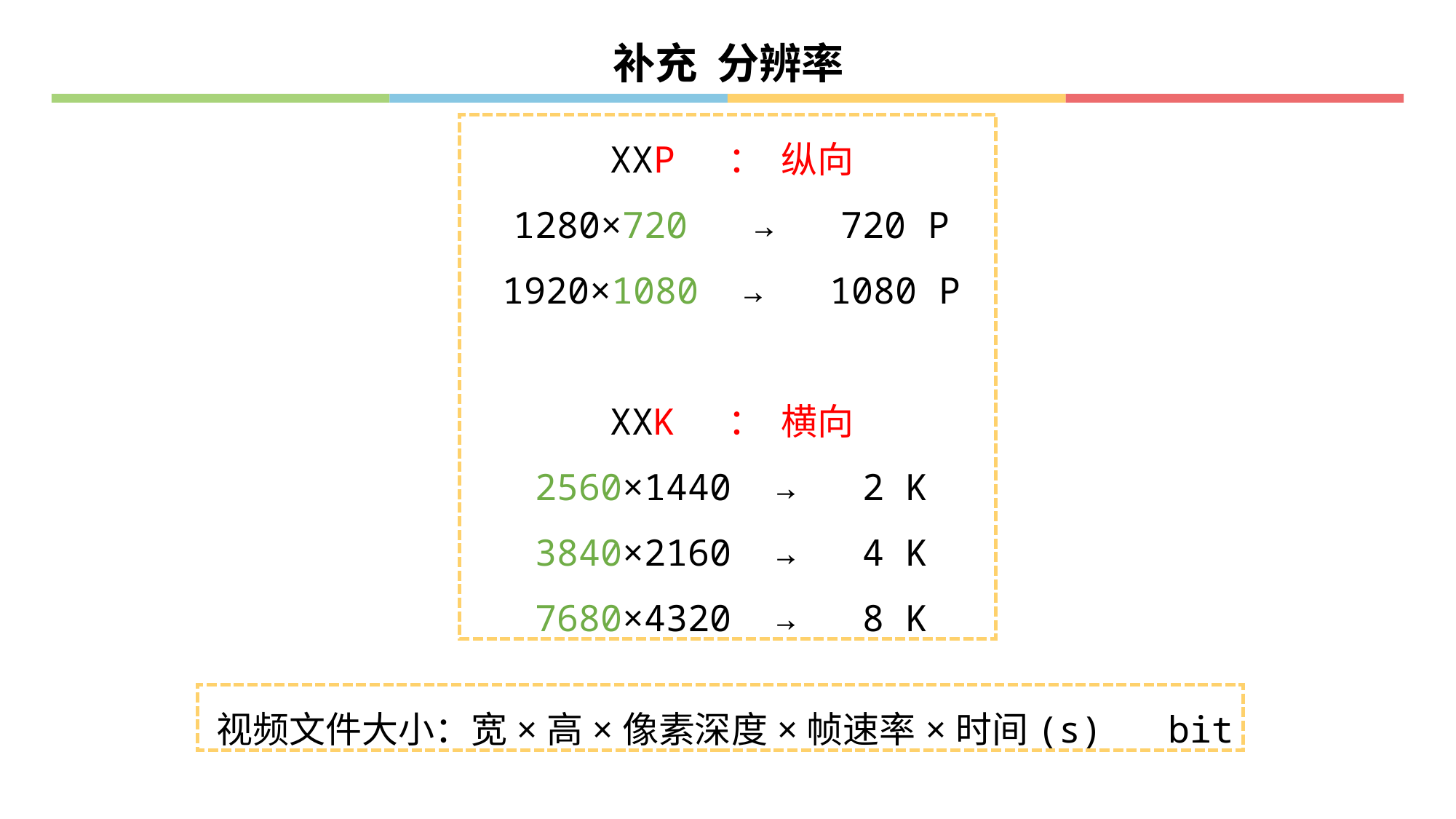

补充  分辨率
XXP  ：  纵向
1280×720   →   720 P
1920×1080  →   1080 P

XXK  ：  横向
2560×1440  →   2 K
3840×2160  →   4 K
7680×4320  →   8 K
视频文件大小：宽×高×像素深度×帧速率×时间(s)   bit